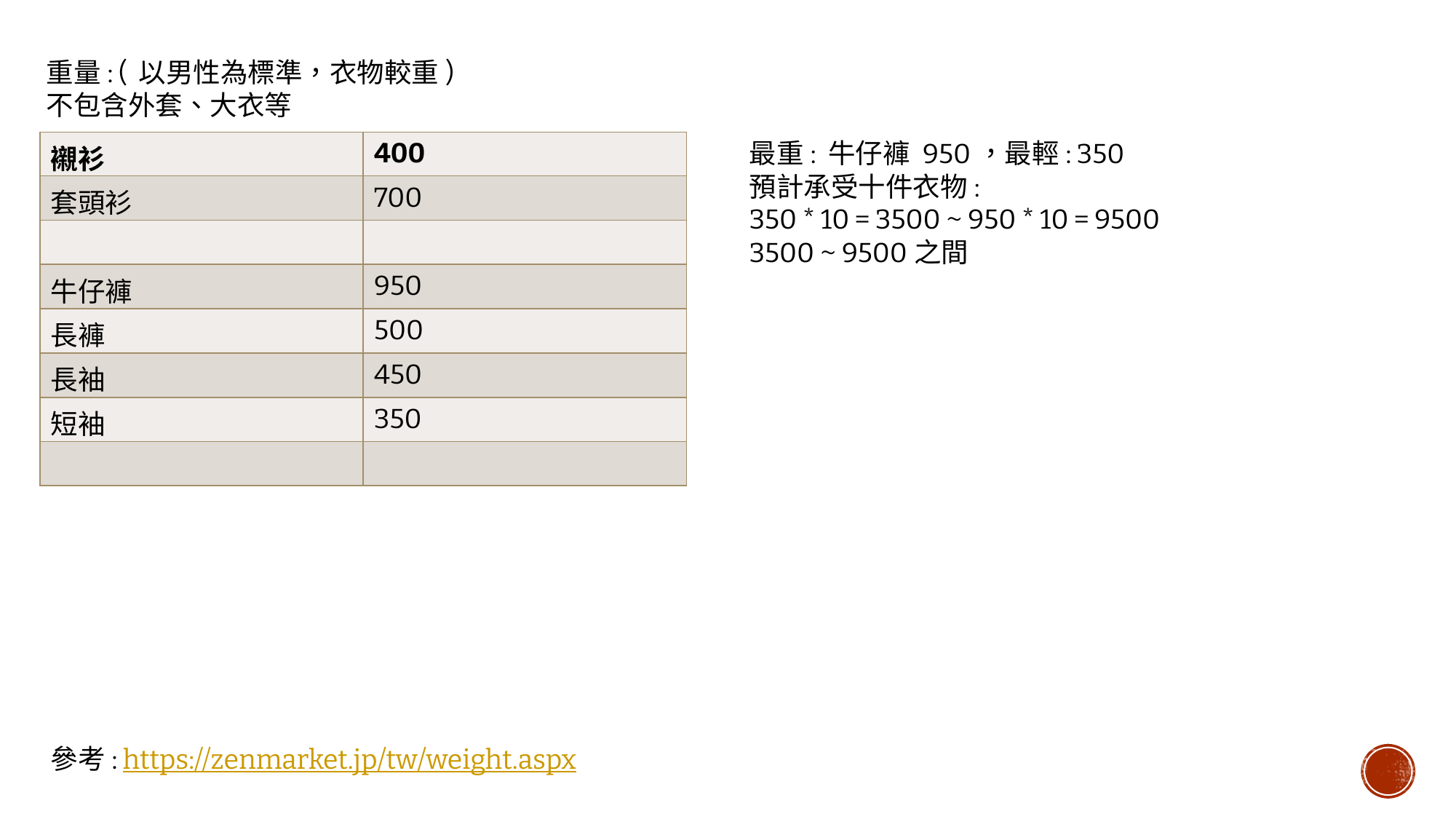

重量: ( 以男性為標準，衣物較重)
不包含外套、大衣等

最重: 牛仔褲 950，最輕: 350
預計承受十件衣物:
350 * 10 = 3500 ~ 950 * 10 = 9500
3500 ~ 9500之間
| 襯衫 | 400 |
| --- | --- |
| 套頭衫 | 700 |
|  |  |
| 牛仔褲 | 950 |
| 長褲 | 500 |
| 長袖 | 450 |
| 短袖 | 350 |
|  |  |
參考: https://zenmarket.jp/tw/weight.aspx